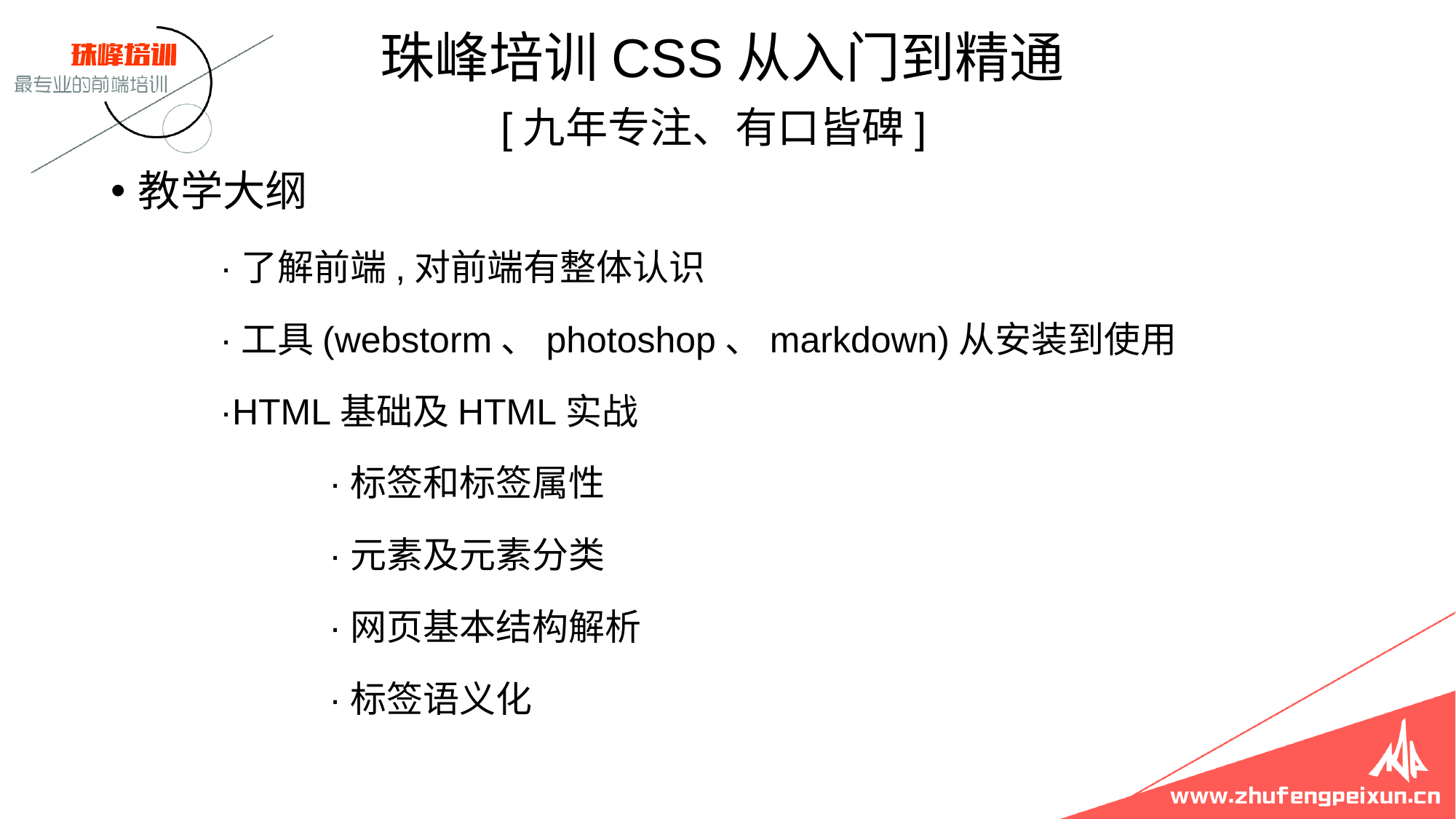

珠峰培训CSS从入门到精通
        [九年专注、有口皆碑]
教学大纲
	·了解前端,对前端有整体认识
	·工具(webstorm、photoshop、markdown)从安装到使用
	·HTML基础及HTML实战
		·标签和标签属性
		·元素及元素分类
		·网页基本结构解析
		·标签语义化